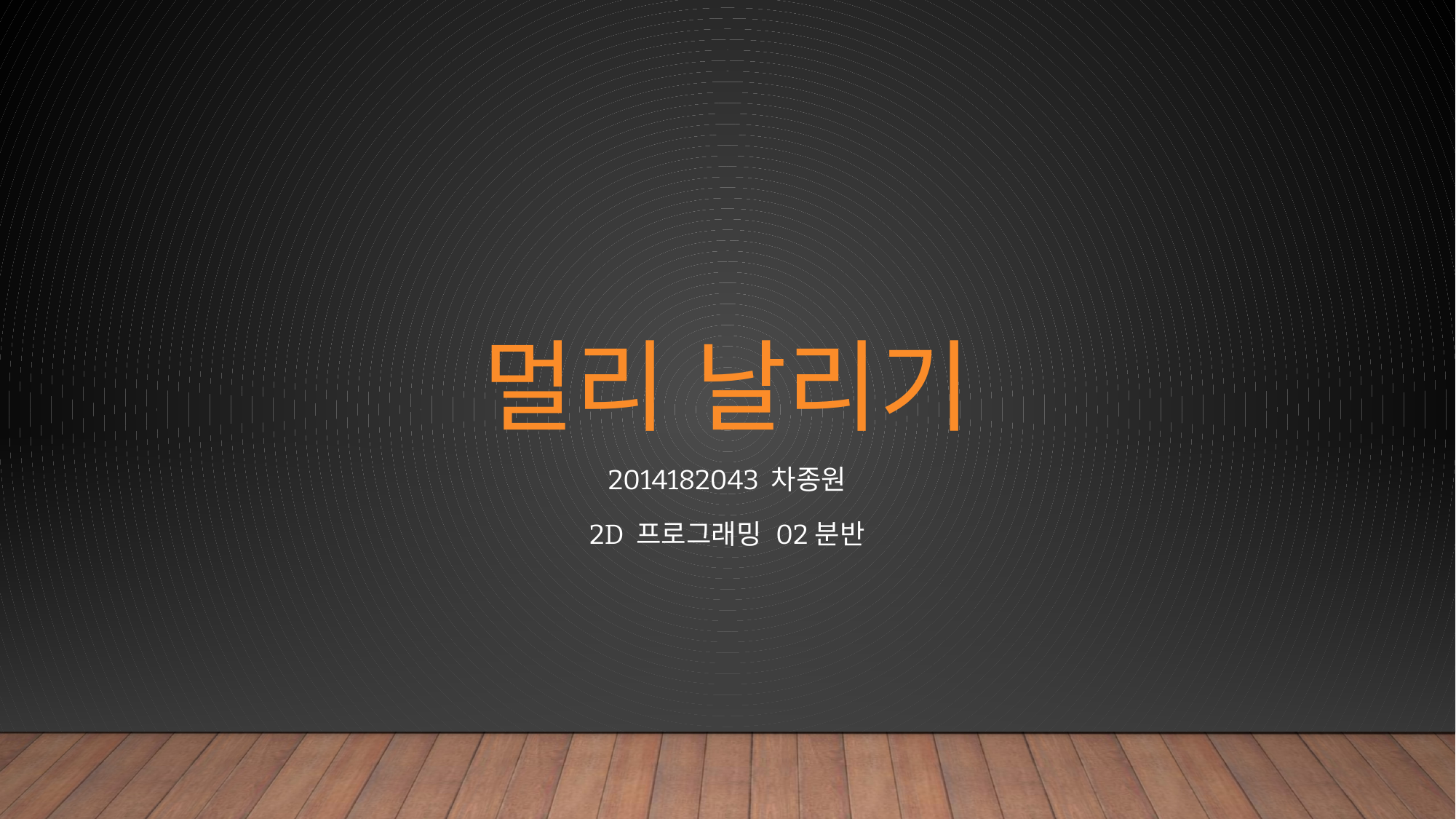

# 멀리 날리기
2014182043 차종원
2d 프로그래밍 02분반